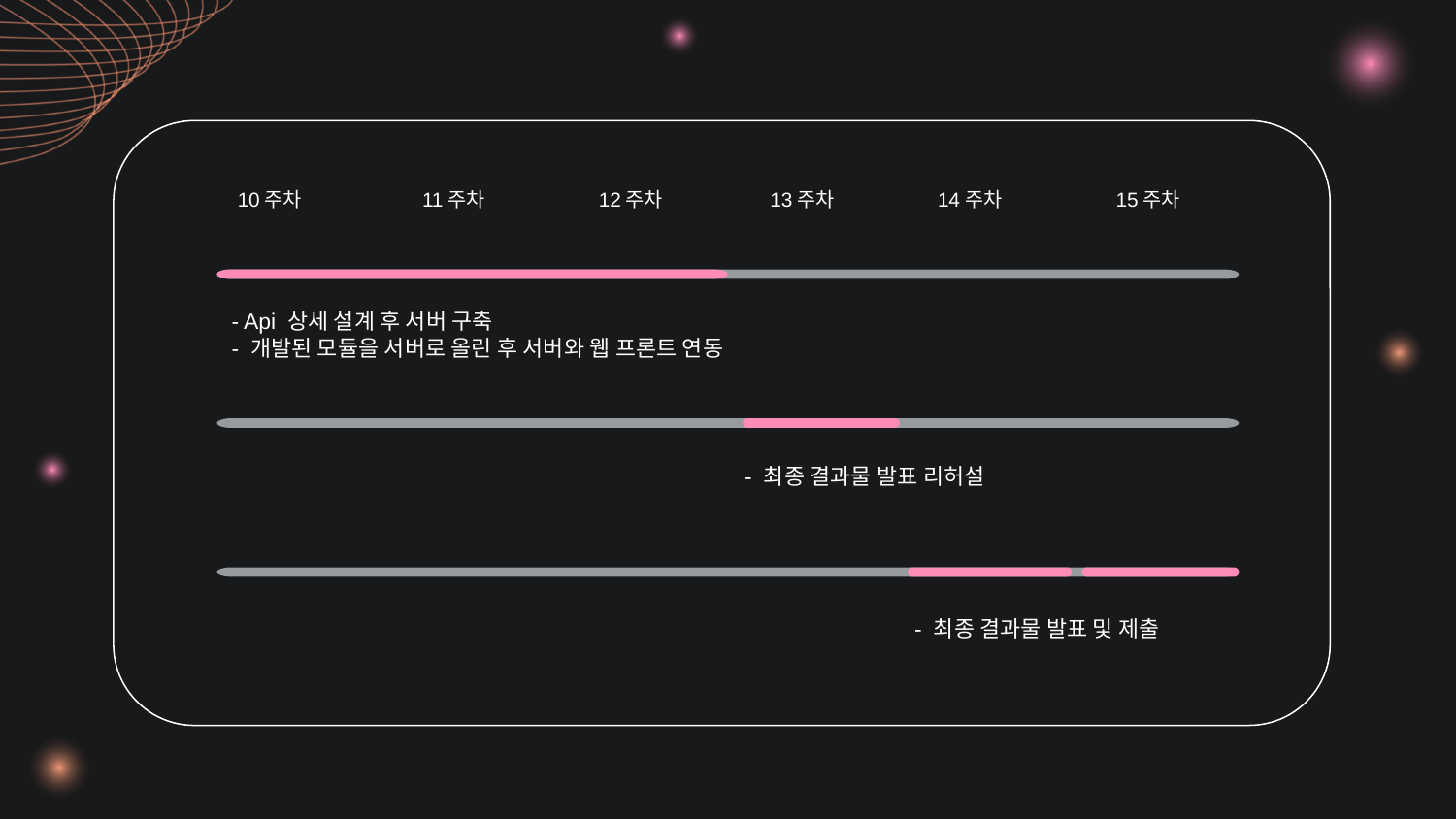

11주차
12주차
13주차
14주차
15주차
10주차

- Api 상세 설계 후 서버 구축
- 개발된 모듈을 서버로 올린 후 서버와 웹 프론트 연동

- 최종 결과물 발표 리허설

- 최종 결과물 발표 및 제출